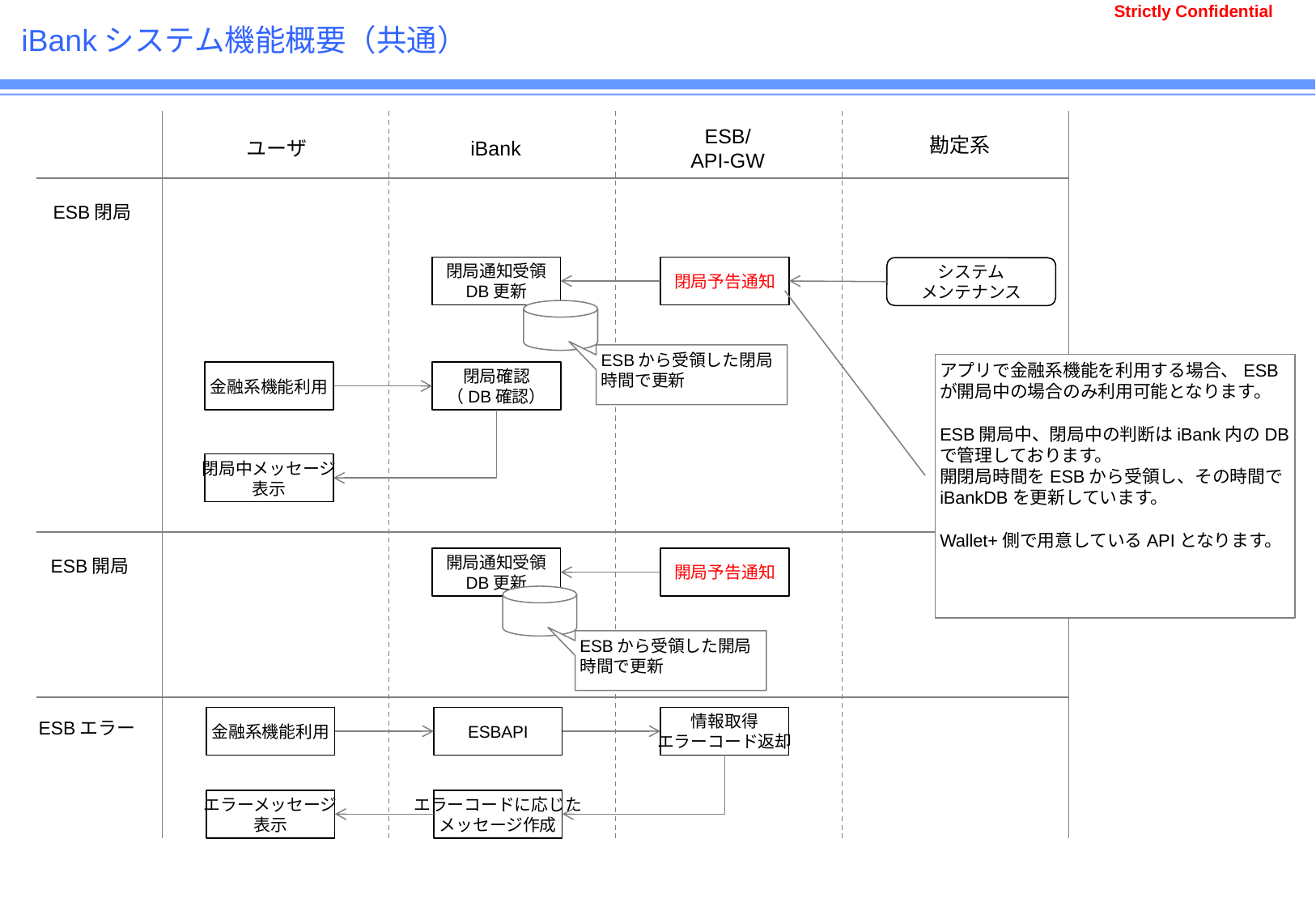

# iBankシステム機能概要（共通）
勘定系
ユーザ
iBank
ESB/
API-GW
ESB閉局
閉局通知受領
DB更新
閉局予告通知
システム
メンテナンス

ESBから受領した閉局時間で更新
アプリで金融系機能を利用する場合、ESBが開局中の場合のみ利用可能となります。

ESB開局中、閉局中の判断はiBank内のDBで管理しております。
開閉局時間をESBから受領し、その時間でiBankDBを更新しています。

Wallet+側で用意しているAPIとなります。
金融系機能利用
閉局確認
（DB確認）
閉局中メッセージ
表示
ESB開局
開局通知受領
DB更新
開局予告通知

ESBから受領した開局時間で更新
ESBエラー
金融系機能利用
ESBAPI
情報取得
エラーコード返却
エラーメッセージ
表示
エラーコードに応じた
メッセージ作成